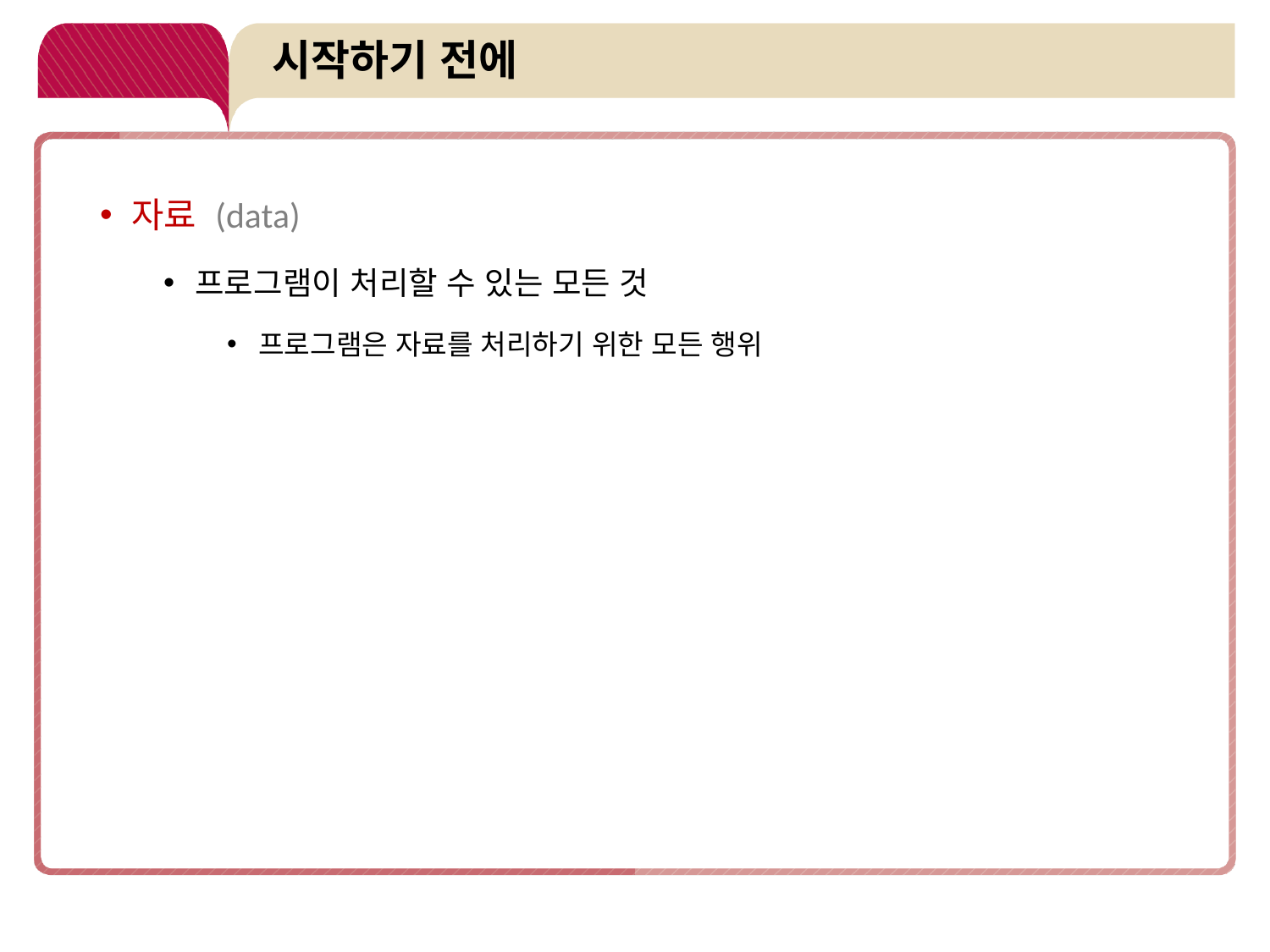

# 시작하기 전에
자료 (data)
프로그램이 처리할 수 있는 모든 것
프로그램은 자료를 처리하기 위한 모든 행위